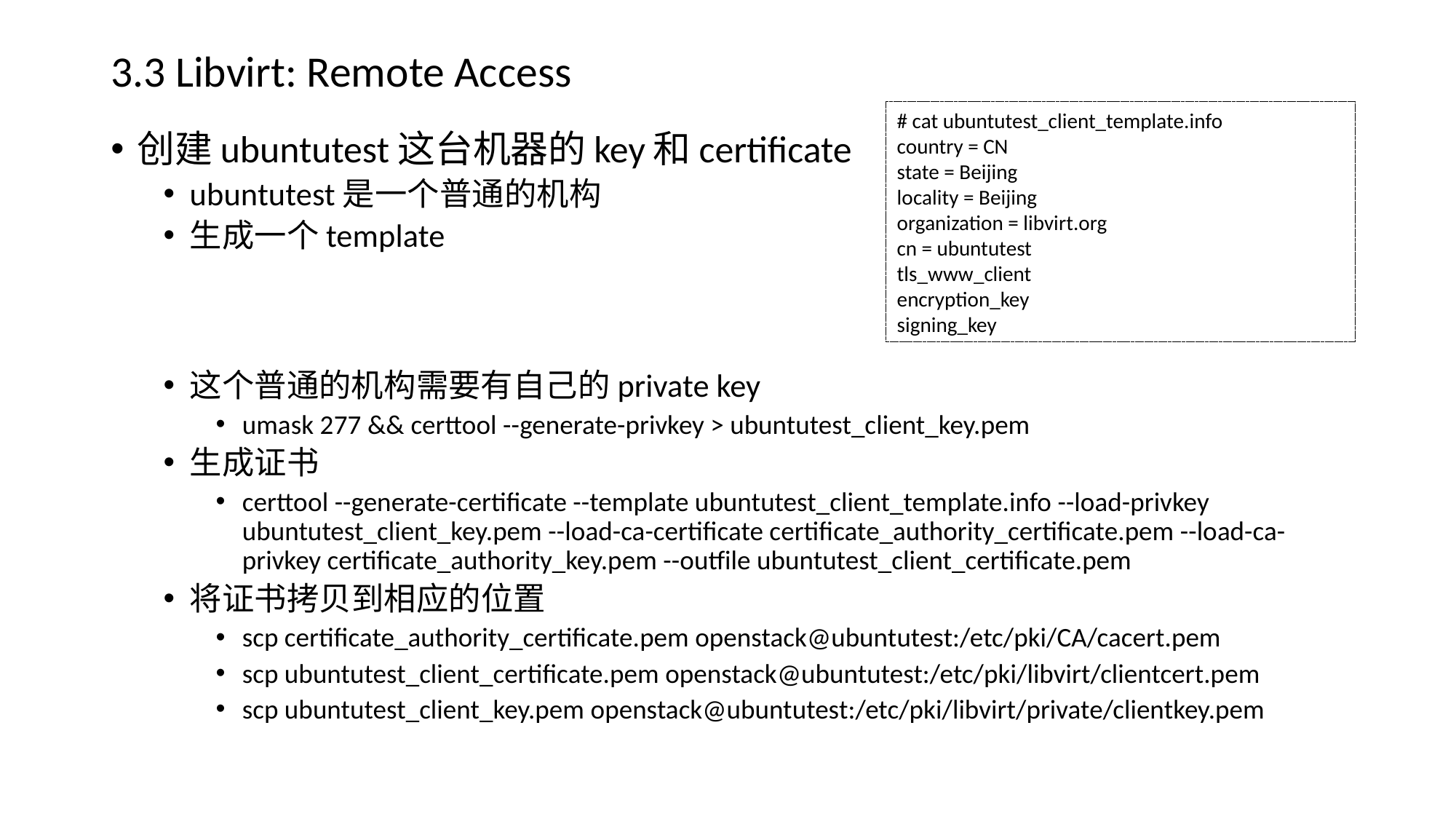

# 3.3 Libvirt: Remote Access
# cat ubuntutest_client_template.info
country = CN
state = Beijing
locality = Beijing
organization = libvirt.org
cn = ubuntutest
tls_www_client
encryption_key
signing_key
创建ubuntutest这台机器的key和certificate
ubuntutest是一个普通的机构
生成一个template

这个普通的机构需要有自己的private key
umask 277 && certtool --generate-privkey > ubuntutest_client_key.pem
生成证书
certtool --generate-certificate --template ubuntutest_client_template.info --load-privkey ubuntutest_client_key.pem --load-ca-certificate certificate_authority_certificate.pem --load-ca-privkey certificate_authority_key.pem --outfile ubuntutest_client_certificate.pem
将证书拷贝到相应的位置
scp certificate_authority_certificate.pem openstack@ubuntutest:/etc/pki/CA/cacert.pem
scp ubuntutest_client_certificate.pem openstack@ubuntutest:/etc/pki/libvirt/clientcert.pem
scp ubuntutest_client_key.pem openstack@ubuntutest:/etc/pki/libvirt/private/clientkey.pem